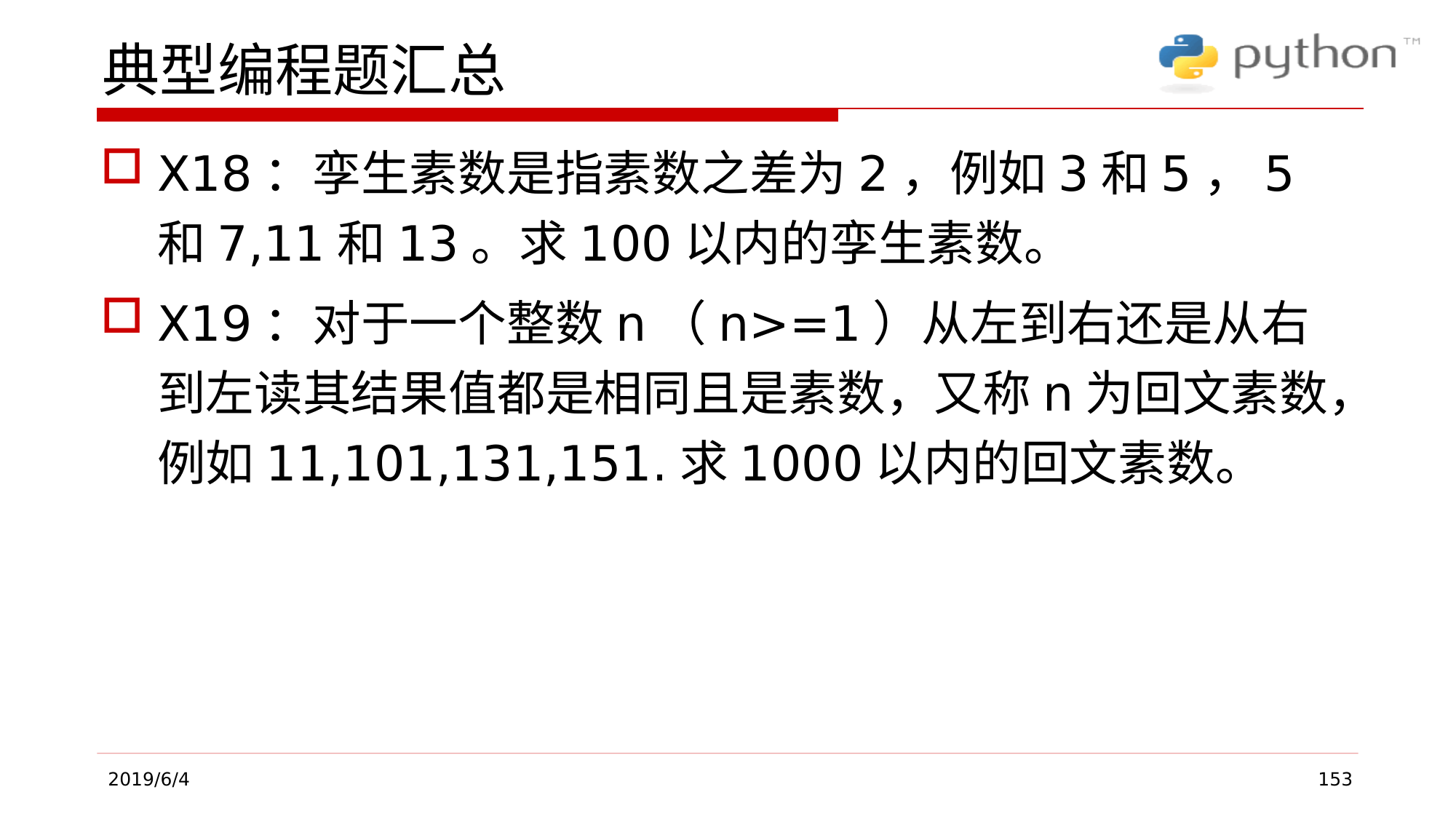

# 典型编程题汇总
X18：孪生素数是指素数之差为2，例如3和5，5和7,11和13。求100以内的孪生素数。
X19：对于一个整数n（n>=1）从左到右还是从右到左读其结果值都是相同且是素数，又称n为回文素数，例如11,101,131,151.求1000以内的回文素数。
153
2019/6/4